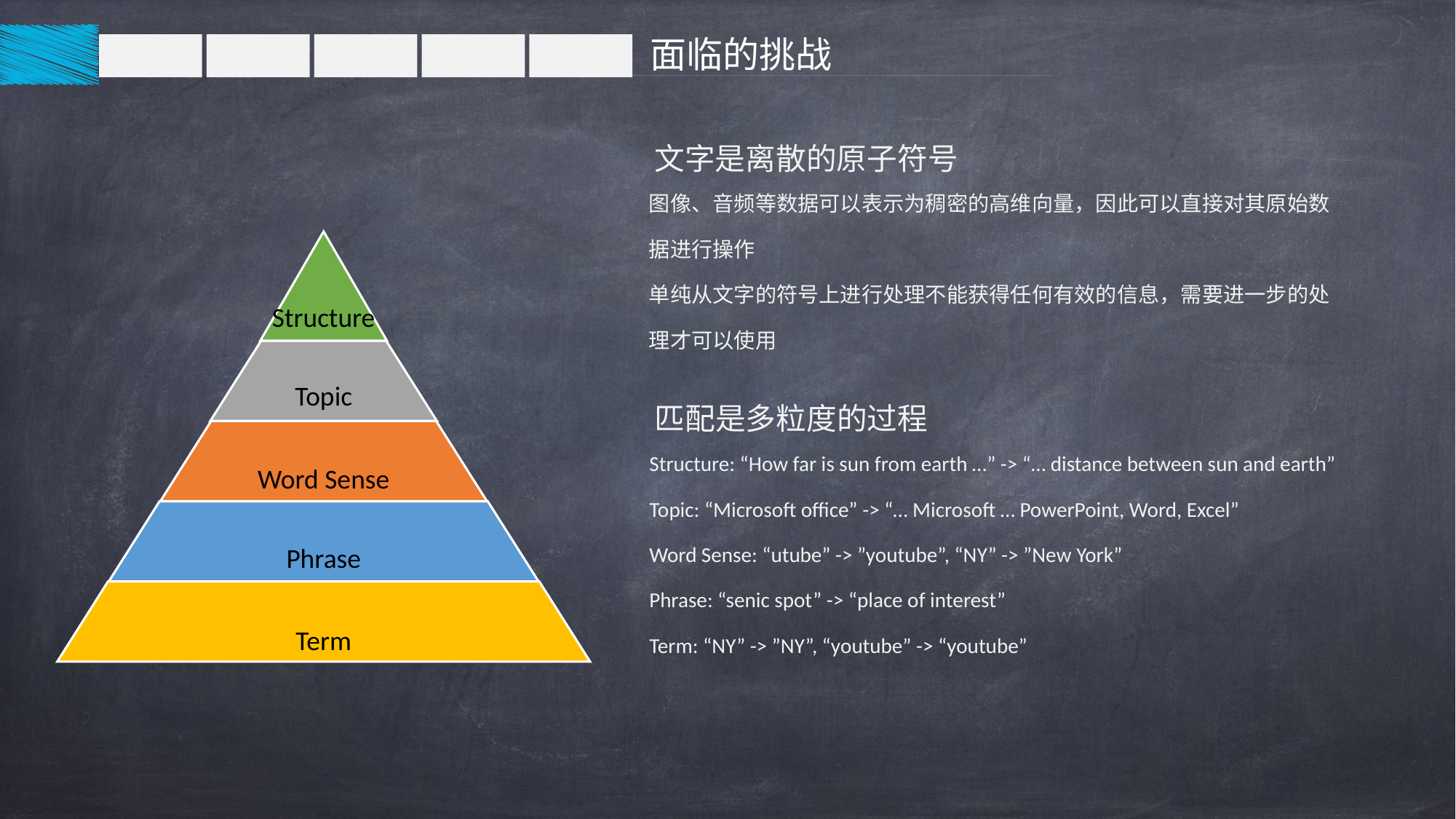

面临的挑战

文字是离散的原子符号
图像、音频等数据可以表示为稠密的高维向量，因此可以直接对其原始数据进行操作
单纯从文字的符号上进行处理不能获得任何有效的信息，需要进一步的处理才可以使用

Structure

Topic
匹配是多粒度的过程
Structure: “How far is sun from earth …” -> “… distance between sun and earth”
Topic: “Microsoft office” -> “… Microsoft … PowerPoint, Word, Excel”
Word Sense: “utube” -> ”youtube”, “NY” -> ”New York”
Phrase: “senic spot” -> “place of interest”
Term: “NY” -> ”NY”, “youtube” -> “youtube”

Word Sense

Phrase

Term